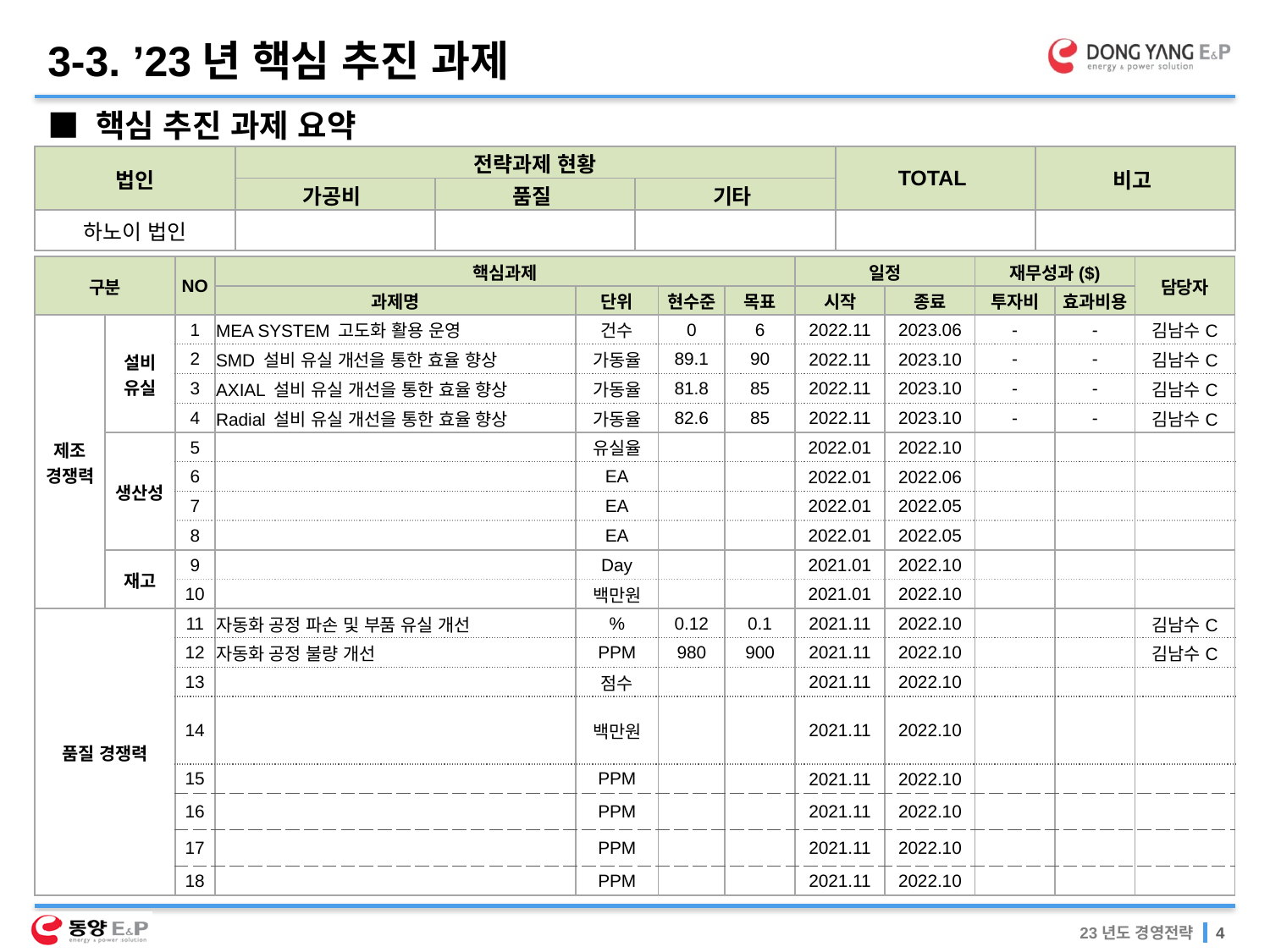

3-3. ’23년 핵심 추진 과제
■ 핵심 추진 과제 요약
| 법인 | 전략과제 현황 |  |  | TOTAL | 비고 |
| --- | --- | --- | --- | --- | --- |
|  | 가공비 | 품질 | 기타 |  |  |
| 하노이 법인 |  |  |  |  |  |
| 구분 |  | NO | 핵심과제 |  |  |  | 일정 |  | 재무성과($) |  | 담당자 |
| --- | --- | --- | --- | --- | --- | --- | --- | --- | --- | --- | --- |
|  |  |  | 과제명 | 단위 | 현수준 | 목표 | 시작 | 종료 | 투자비 | 효과비용 |  |
| 제조 경쟁력 | 설비 유실 | 1 | MEA SYSTEM 고도화 활용 운영 | 건수 | 0 | 6 | 2022.11 | 2023.06 | - | - | 김남수C |
|  |  | 2 | SMD 설비 유실 개선을 통한 효율 향상 | 가동율 | 89.1 | 90 | 2022.11 | 2023.10 | - | - | 김남수C |
|  |  | 3 | AXIAL 설비 유실 개선을 통한 효율 향상 | 가동율 | 81.8 | 85 | 2022.11 | 2023.10 | - | - | 김남수C |
|  |  | 4 | Radial 설비 유실 개선을 통한 효율 향상 | 가동율 | 82.6 | 85 | 2022.11 | 2023.10 | - | - | 김남수C |
|  | 생산성 | 5 |  | 유실율 |  |  | 2022.01 | 2022.10 |  |  |  |
|  |  | 6 |  | EA |  |  | 2022.01 | 2022.06 |  |  |  |
|  |  | 7 |  | EA |  |  | 2022.01 | 2022.05 |  |  |  |
|  |  | 8 |  | EA |  |  | 2022.01 | 2022.05 |  |  |  |
|  | 재고 | 9 |  | Day |  |  | 2021.01 | 2022.10 |  |  |  |
|  |  | 10 |  | 백만원 |  |  | 2021.01 | 2022.10 |  |  |  |
| 품질 경쟁력 |  | 11 | 자동화 공정 파손 및 부품 유실 개선 | % | 0.12 | 0.1 | 2021.11 | 2022.10 |  |  | 김남수C |
|  |  | 12 | 자동화 공정 불량 개선 | PPM | 980 | 900 | 2021.11 | 2022.10 |  |  | 김남수C |
|  |  | 13 |  | 점수 |  |  | 2021.11 | 2022.10 |  |  |  |
|  |  | 14 |  | 백만원 |  |  | 2021.11 | 2022.10 |  |  |  |
|  |  | 15 |  | PPM |  |  | 2021.11 | 2022.10 |  |  |  |
|  |  | 16 |  | PPM |  |  | 2021.11 | 2022.10 |  |  |  |
|  |  | 17 |  | PPM |  |  | 2021.11 | 2022.10 |  |  |  |
|  |  | 18 |  | PPM |  |  | 2021.11 | 2022.10 |  |  |  |